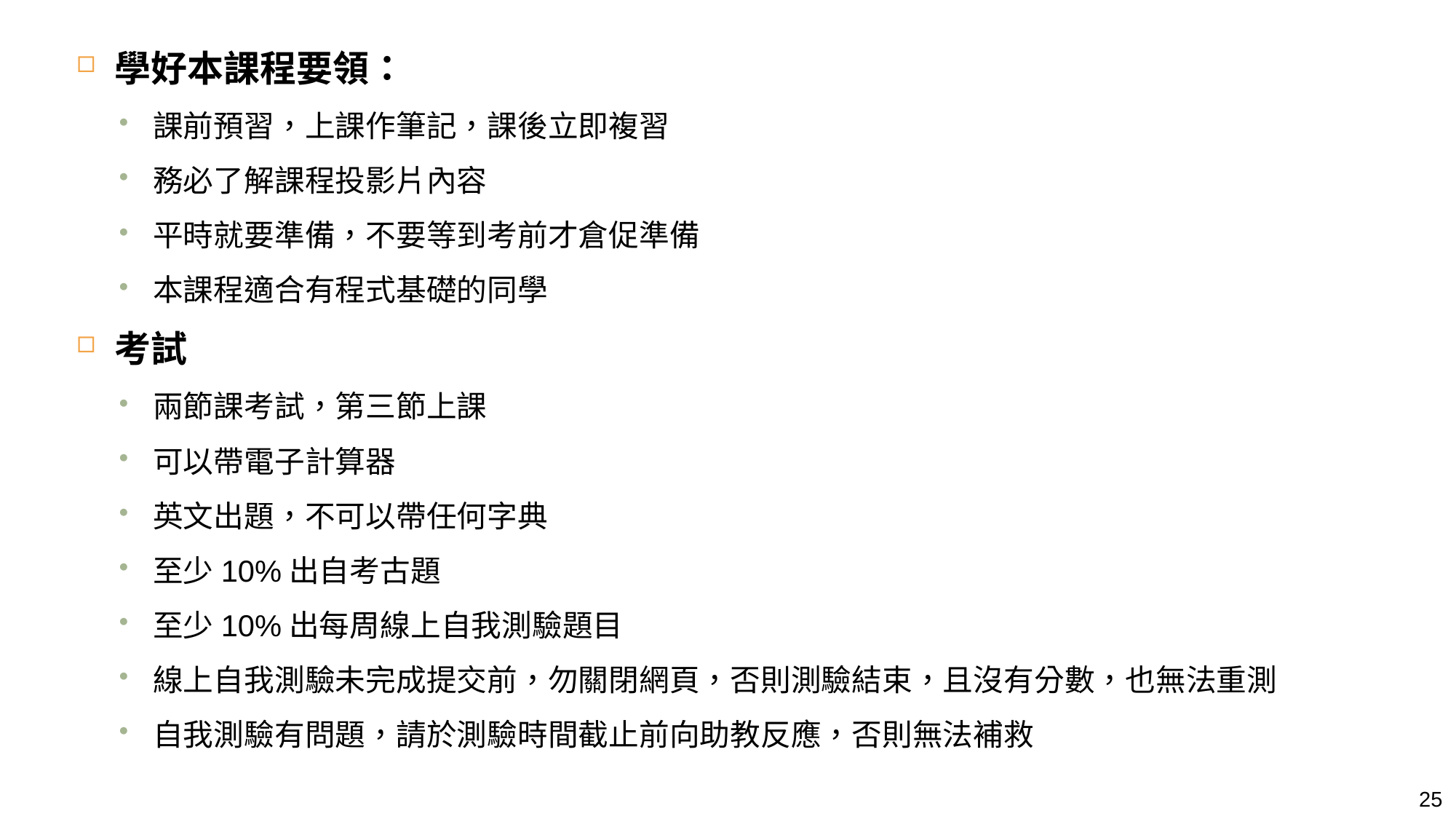

學好本課程要領：
課前預習，上課作筆記，課後立即複習
務必了解課程投影片內容
平時就要準備，不要等到考前才倉促準備
本課程適合有程式基礎的同學
考試
兩節課考試，第三節上課
可以帶電子計算器
英文出題，不可以帶任何字典
至少10%出自考古題
至少10%出每周線上自我測驗題目
線上自我測驗未完成提交前，勿關閉網頁，否則測驗結束，且沒有分數，也無法重測
自我測驗有問題，請於測驗時間截止前向助教反應，否則無法補救
25